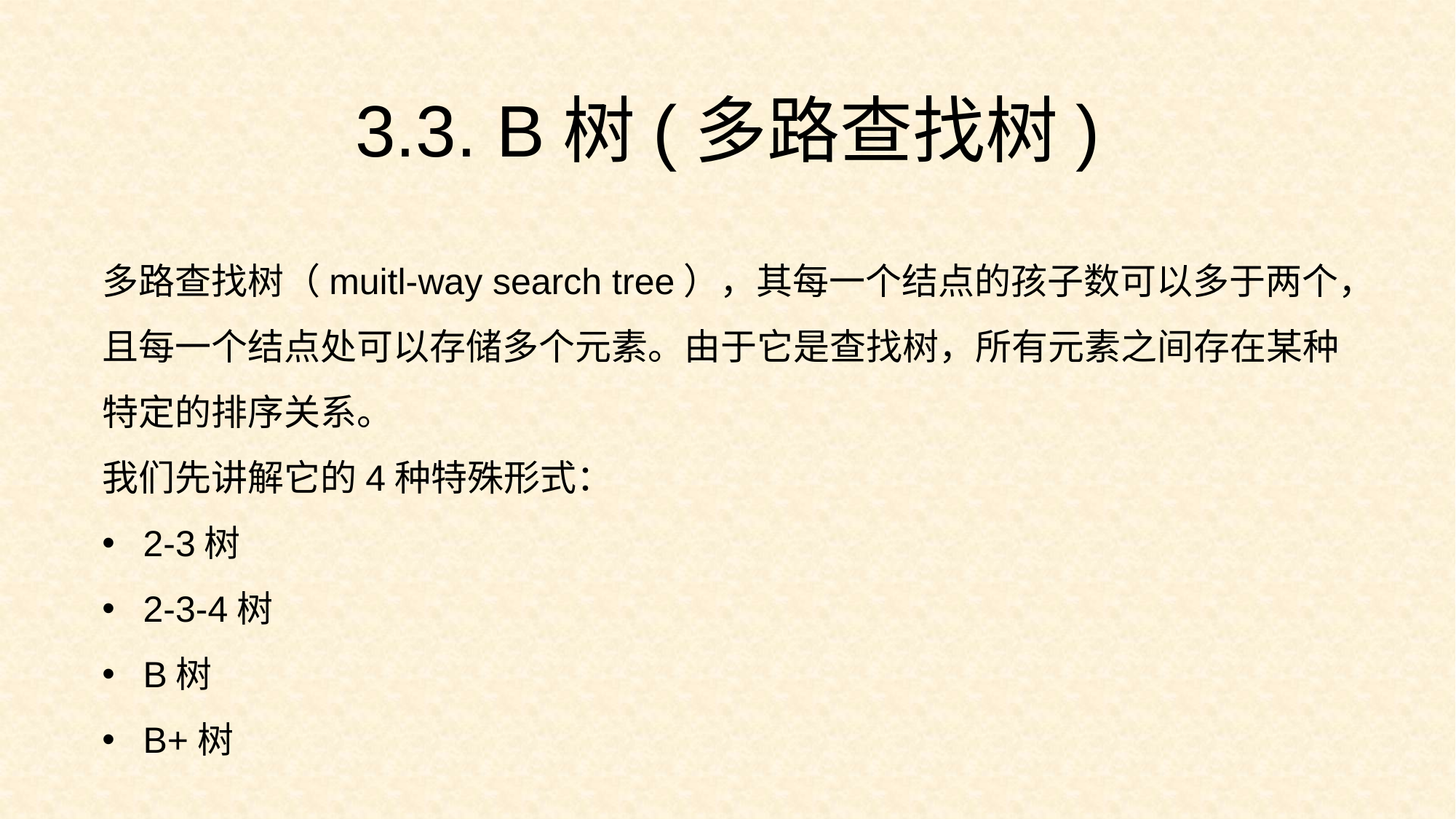

3.3. B树(多路查找树)
多路查找树（muitl-way search tree），其每一个结点的孩子数可以多于两个，且每一个结点处可以存储多个元素。由于它是查找树，所有元素之间存在某种特定的排序关系。
我们先讲解它的4种特殊形式：
2-3树
2-3-4树
B树
B+树